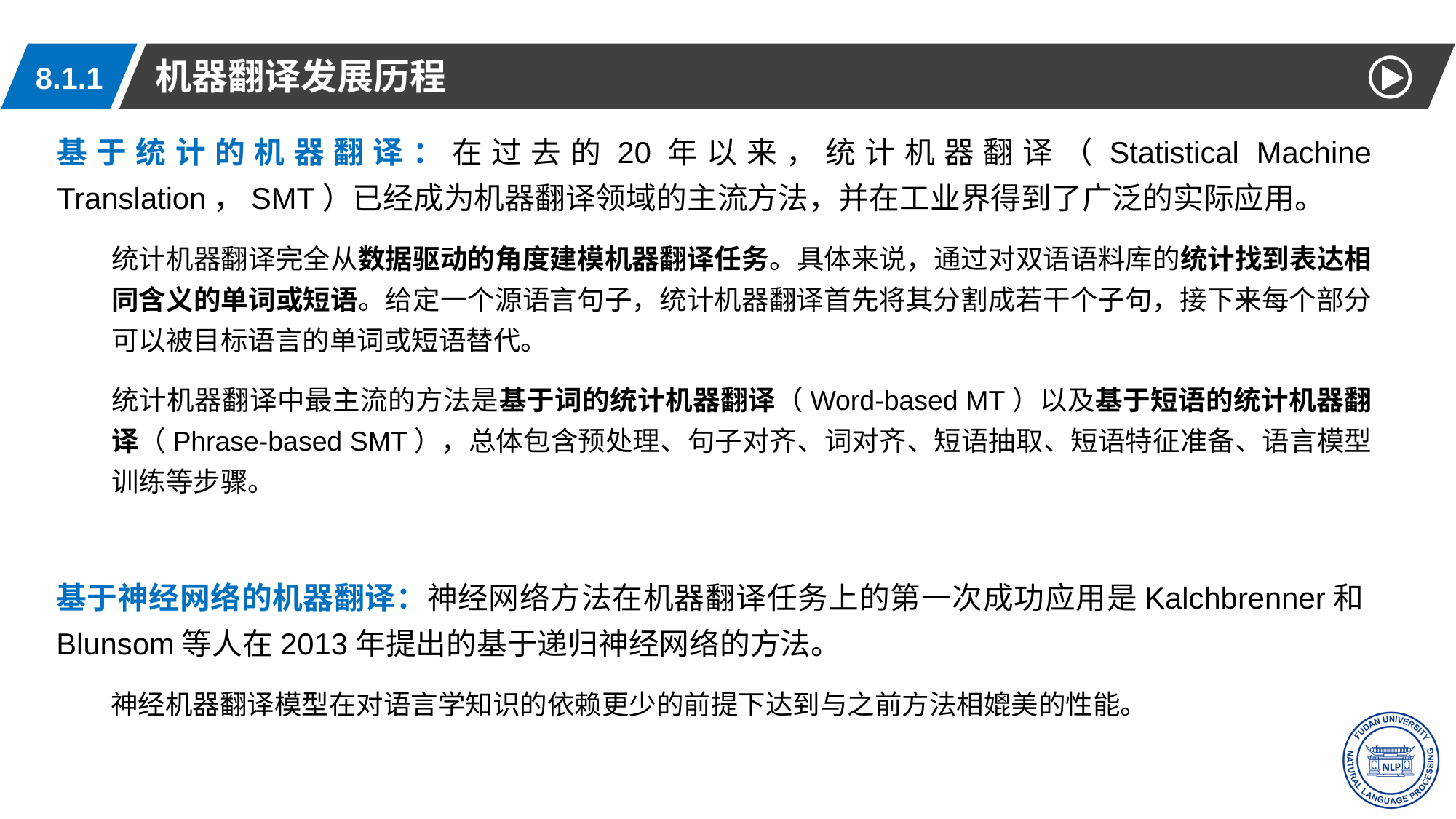

机器翻译发展历程
8.1.1

基于统计的机器翻译：在过去的20年以来，统计机器翻译（Statistical Machine Translation，SMT）已经成为机器翻译领域的主流方法，并在工业界得到了广泛的实际应用。
统计机器翻译完全从数据驱动的角度建模机器翻译任务。具体来说，通过对双语语料库的统计找到表达相同含义的单词或短语。给定一个源语言句子，统计机器翻译首先将其分割成若干个子句，接下来每个部分可以被目标语言的单词或短语替代。
统计机器翻译中最主流的方法是基于词的统计机器翻译（Word-based MT）以及基于短语的统计机器翻译（Phrase-based SMT），总体包含预处理、句子对齐、词对齐、短语抽取、短语特征准备、语言模型训练等步骤。
基于神经网络的机器翻译：神经网络方法在机器翻译任务上的第一次成功应用是Kalchbrenner和Blunsom等人在2013年提出的基于递归神经网络的方法。
神经机器翻译模型在对语言学知识的依赖更少的前提下达到与之前方法相媲美的性能。
7